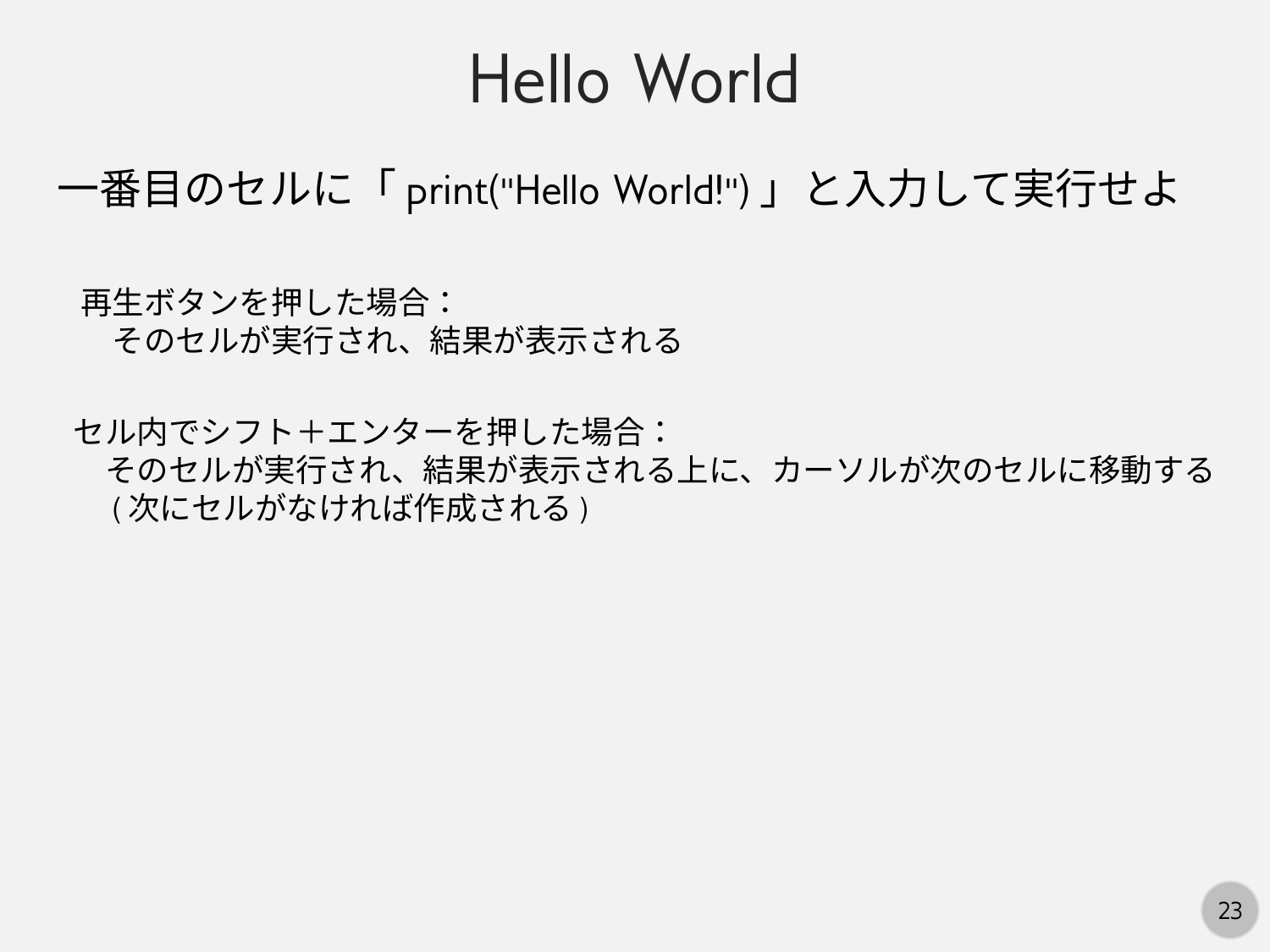

Hello World
一番目のセルに「print("Hello World!")」と入力して実行せよ
再生ボタンを押した場合：
　そのセルが実行され、結果が表示される
セル内でシフト＋エンターを押した場合：
　そのセルが実行され、結果が表示される上に、カーソルが次のセルに移動する
　(次にセルがなければ作成される)